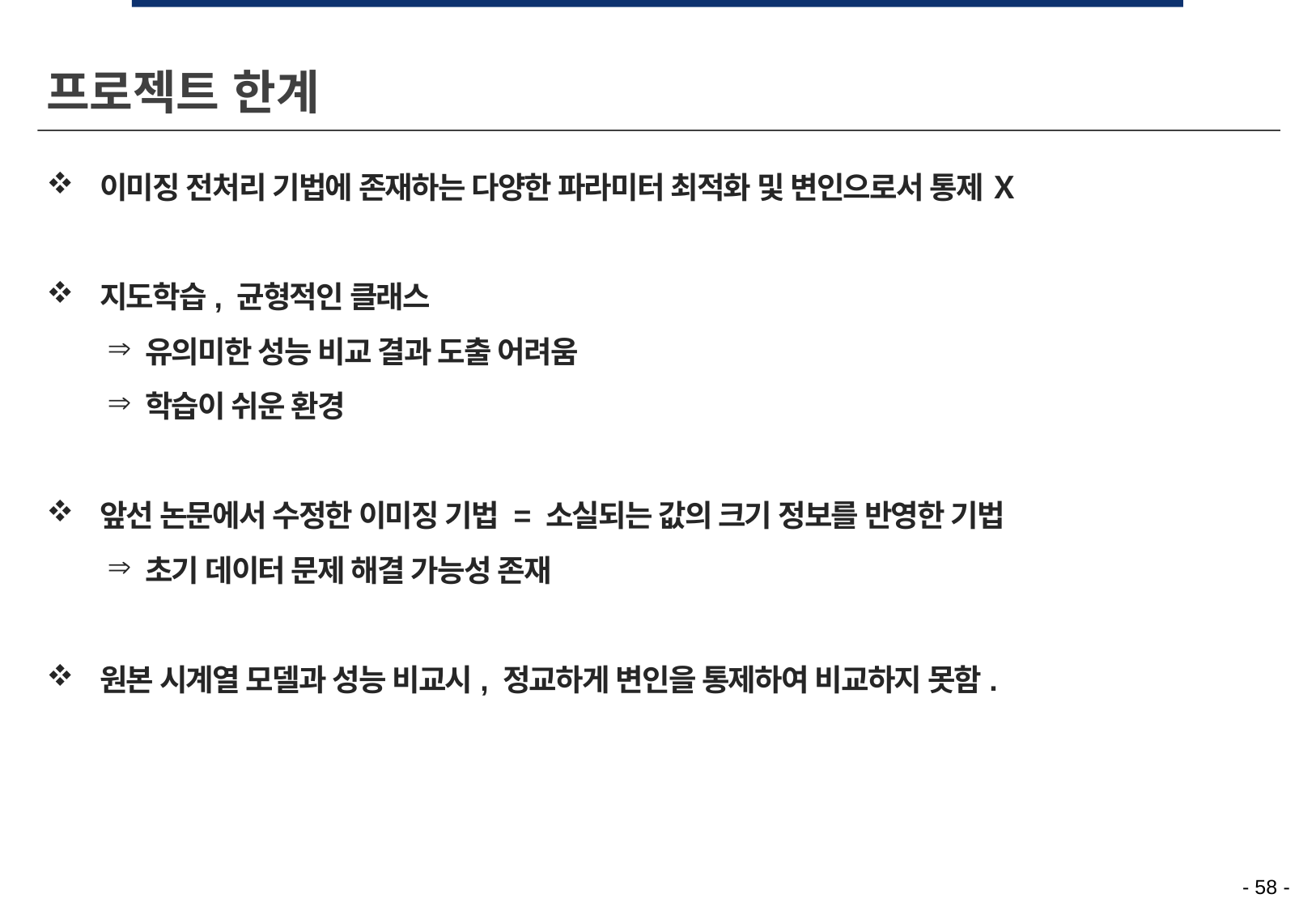

프로젝트 한계
이미징 전처리 기법에 존재하는 다양한 파라미터 최적화 및 변인으로서 통제 Ｘ

지도학습, 균형적인 클래스
유의미한 성능 비교 결과 도출 어려움
학습이 쉬운 환경

앞선 논문에서 수정한 이미징 기법 = 소실되는 값의 크기 정보를 반영한 기법
초기 데이터 문제 해결 가능성 존재

원본 시계열 모델과 성능 비교시, 정교하게 변인을 통제하여 비교하지 못함.

- 58 -